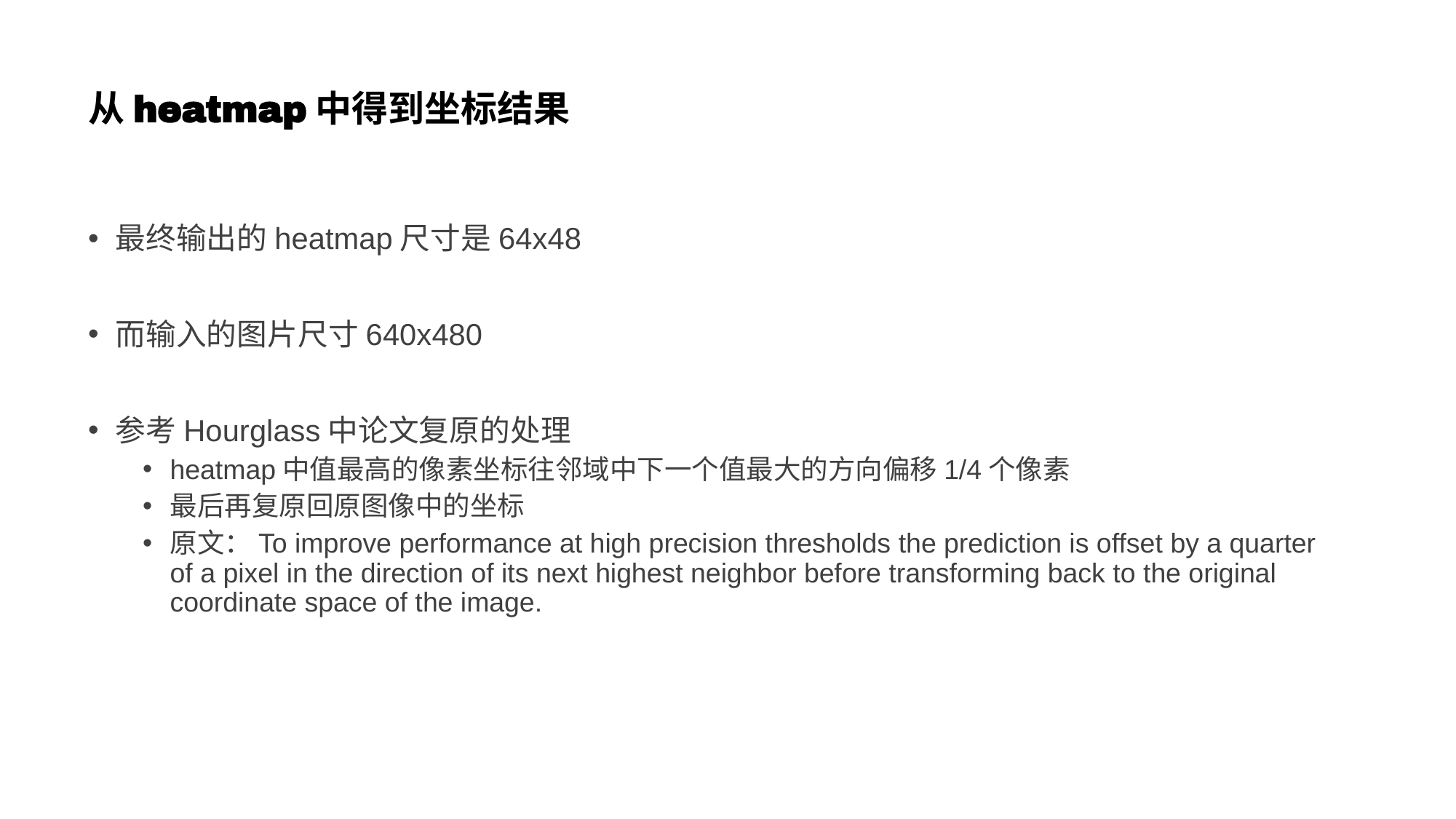

# 从heatmap中得到坐标结果
最终输出的heatmap尺寸是64x48

而输入的图片尺寸640x480

参考Hourglass中论文复原的处理
heatmap中值最高的像素坐标往邻域中下一个值最大的方向偏移1/4个像素
最后再复原回原图像中的坐标
原文：To improve performance at high precision thresholds the prediction is offset by a quarter of a pixel in the direction of its next highest neighbor before transforming back to the original coordinate space of the image.